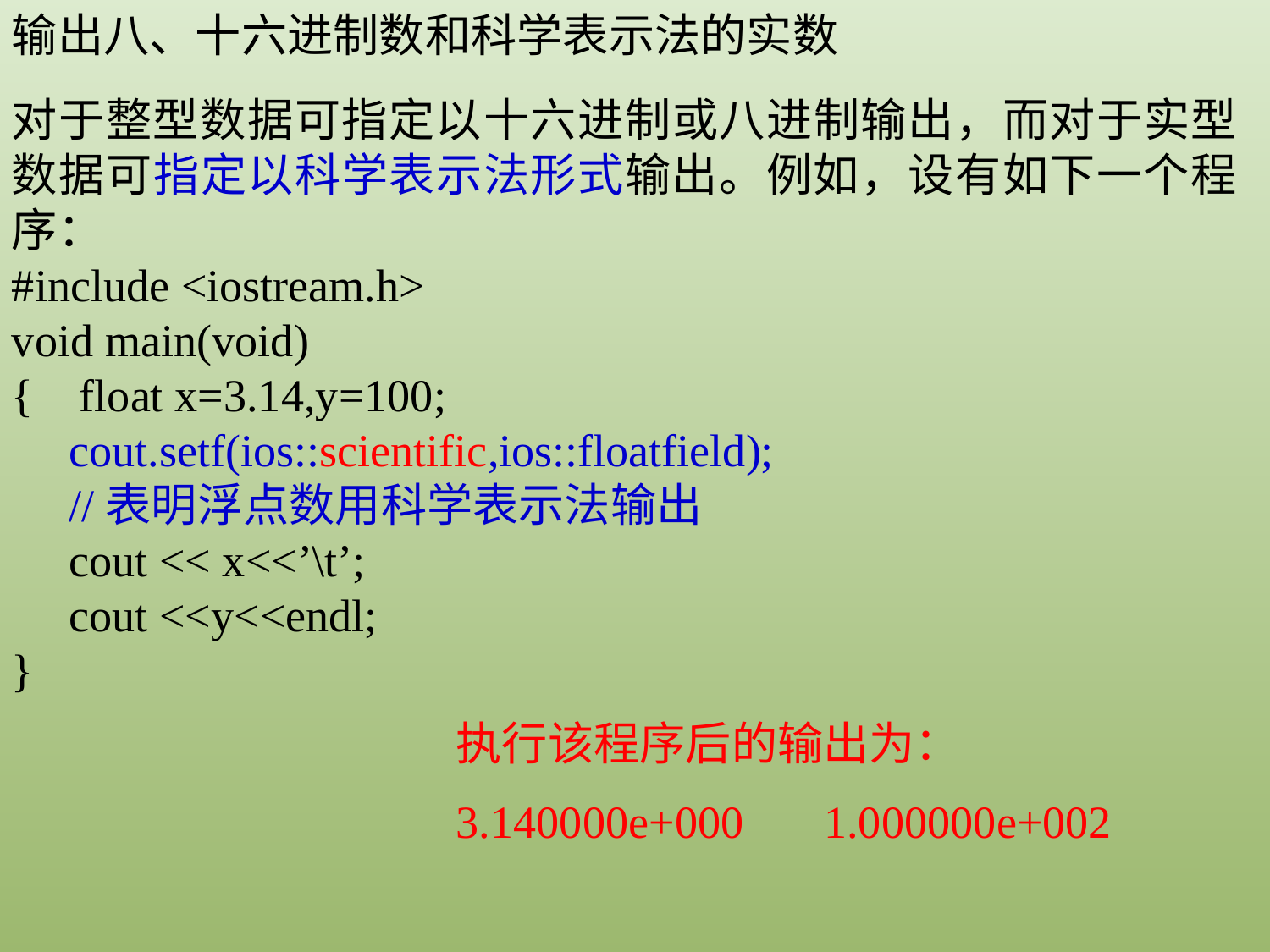

输出八、十六进制数和科学表示法的实数
对于整型数据可指定以十六进制或八进制输出，而对于实型数据可指定以科学表示法形式输出。例如，设有如下一个程序：
#include <iostream.h>
void main(void)
{    float x=3.14,y=100;
     cout.setf(ios::scientific,ios::floatfield);
     //表明浮点数用科学表示法输出
     cout << x<<’\t’;
     cout <<y<<endl;
}
执行该程序后的输出为：
3.140000e+000       1.000000e+002
89